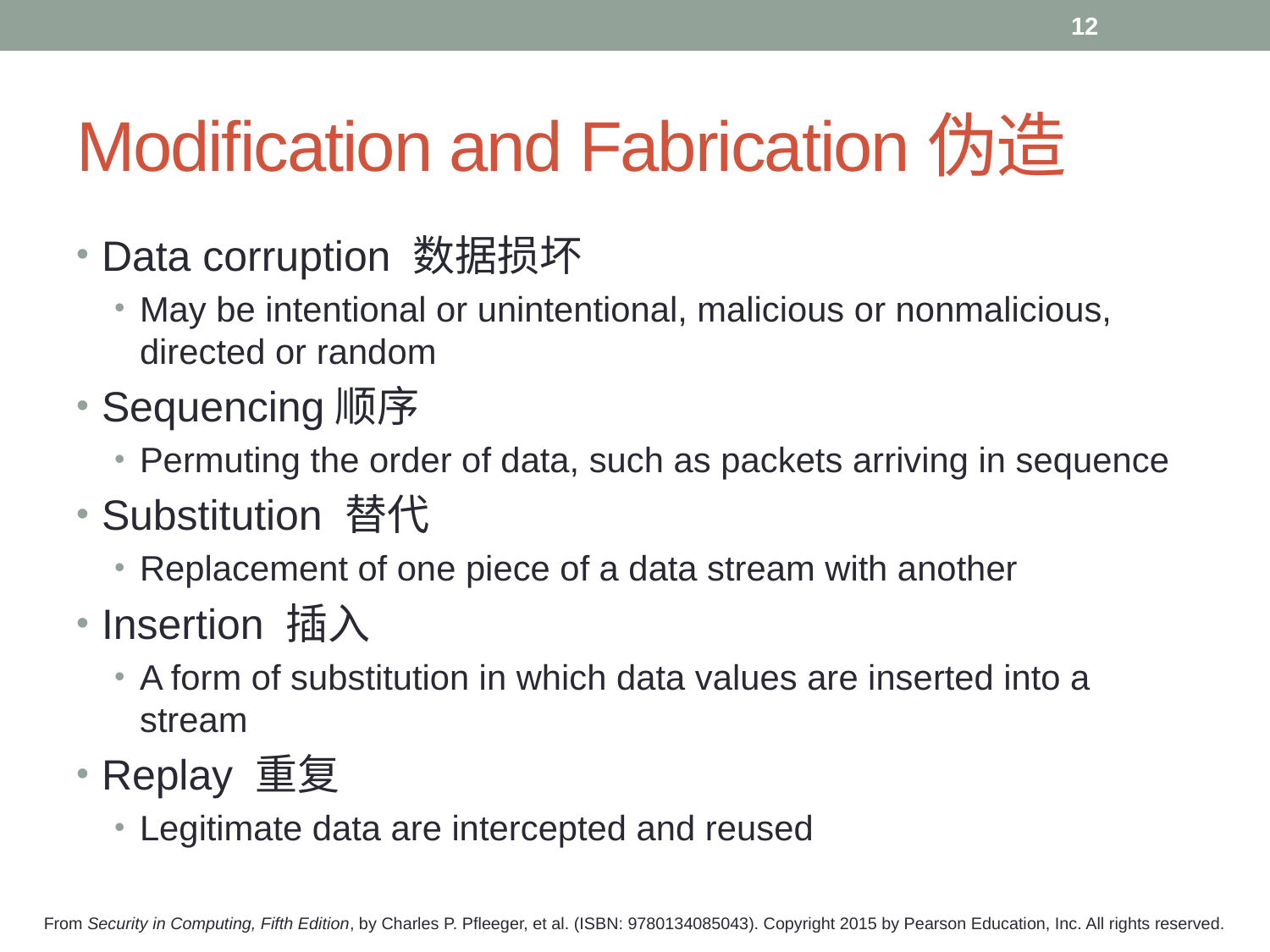

12
# Modification and Fabrication伪造
Data corruption 数据损坏
May be intentional or unintentional, malicious or nonmalicious, directed or random
Sequencing顺序
Permuting the order of data, such as packets arriving in sequence
Substitution 替代
Replacement of one piece of a data stream with another
Insertion 插入
A form of substitution in which data values are inserted into a stream
Replay 重复
Legitimate data are intercepted and reused
From Security in Computing, Fifth Edition, by Charles P. Pfleeger, et al. (ISBN: 9780134085043). Copyright 2015 by Pearson Education, Inc. All rights reserved.